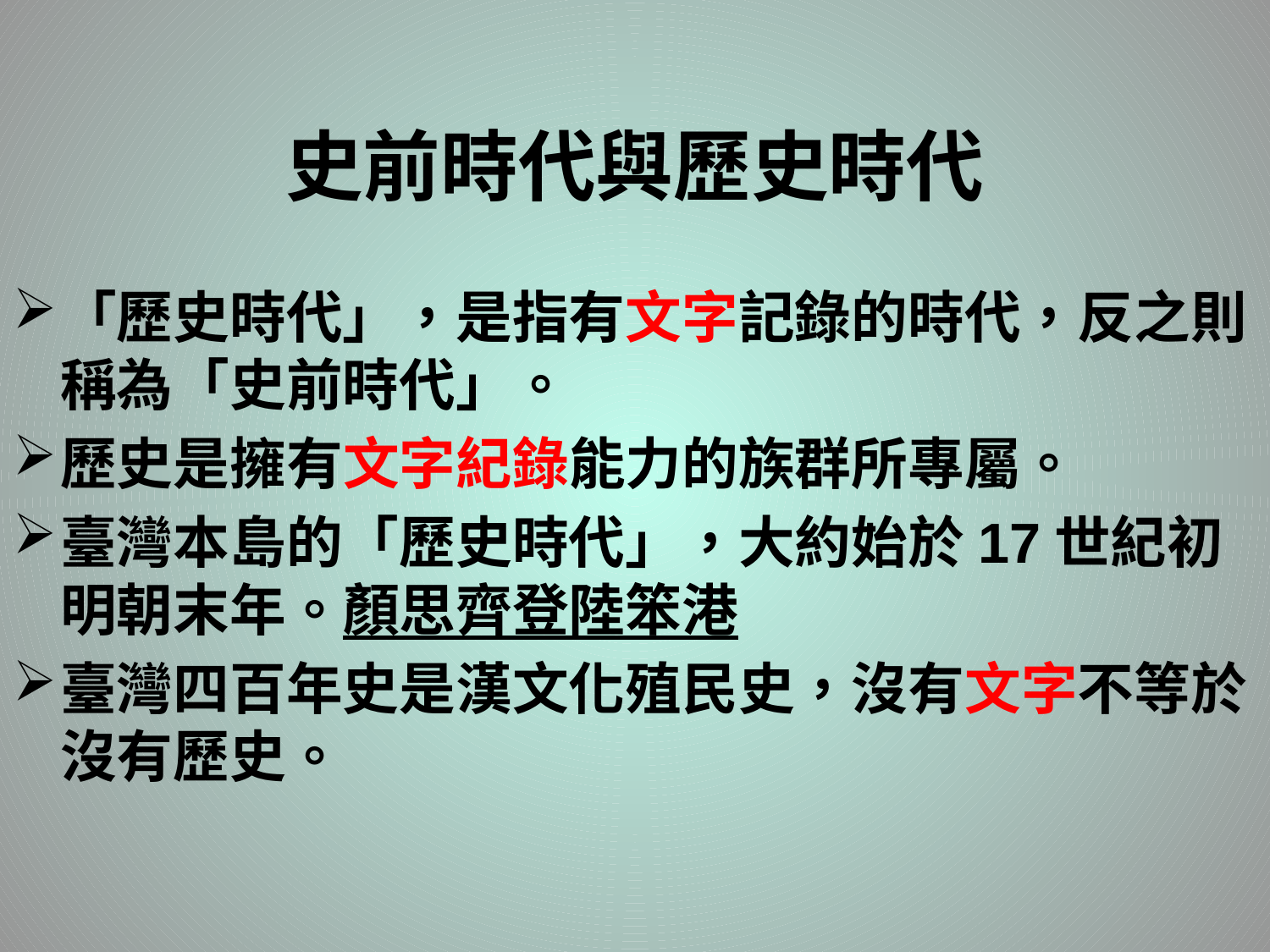

# 史前時代與歷史時代
「歷史時代」，是指有文字記錄的時代，反之則稱為「史前時代」。
歷史是擁有文字紀錄能力的族群所專屬。
臺灣本島的「歷史時代」，大約始於17世紀初明朝末年。顏思齊登陸笨港
臺灣四百年史是漢文化殖民史，沒有文字不等於沒有歷史。